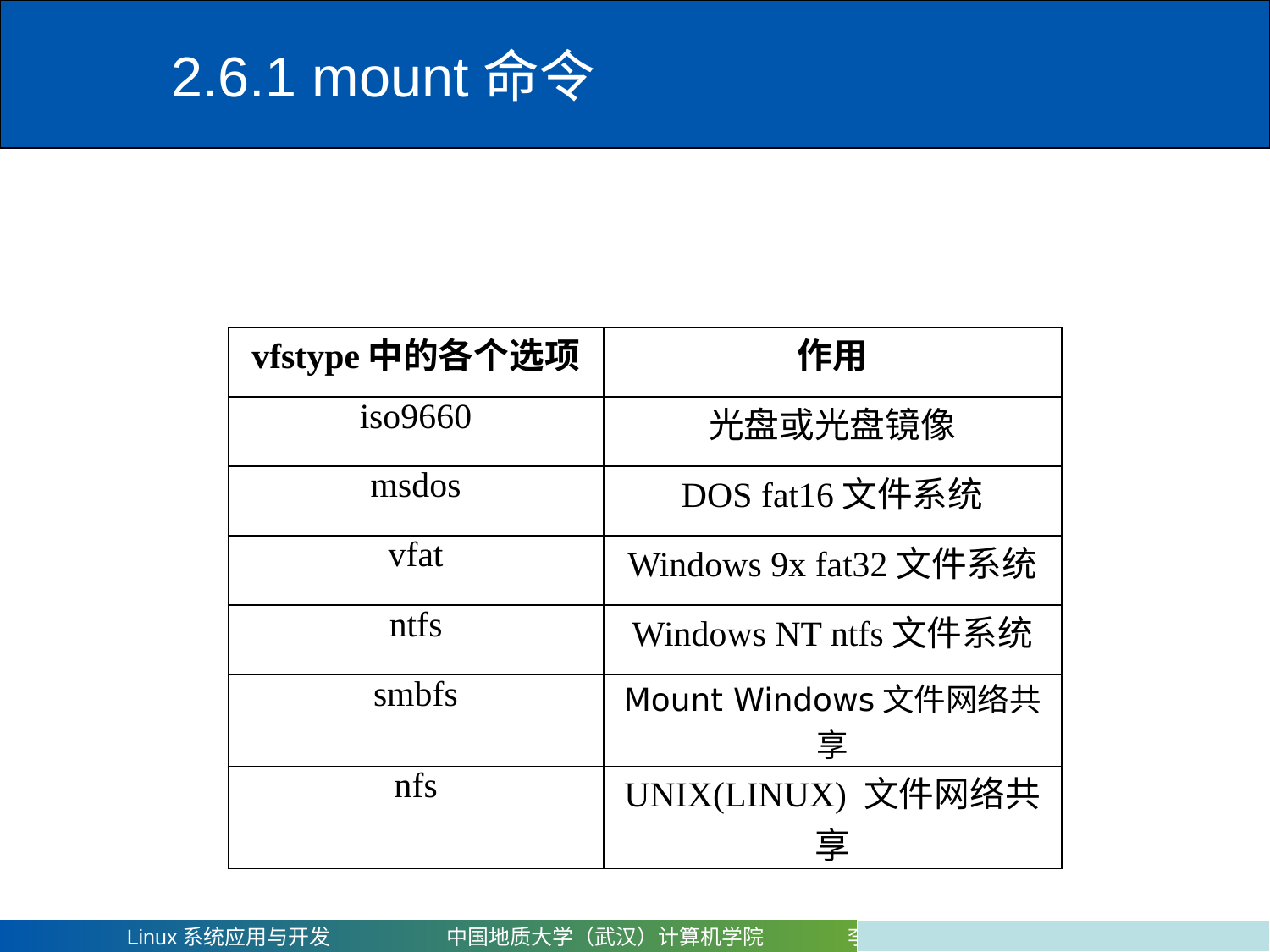

# 2.6.1 mount命令
| vfstype中的各个选项 | 作用 |
| --- | --- |
| iso9660 | 光盘或光盘镜像 |
| msdos | DOS fat16文件系统 |
| vfat | Windows 9x fat32文件系统 |
| ntfs | Windows NT ntfs文件系统 |
| smbfs | Mount Windows文件网络共享 |
| nfs | UNIX(LINUX) 文件网络共享 |